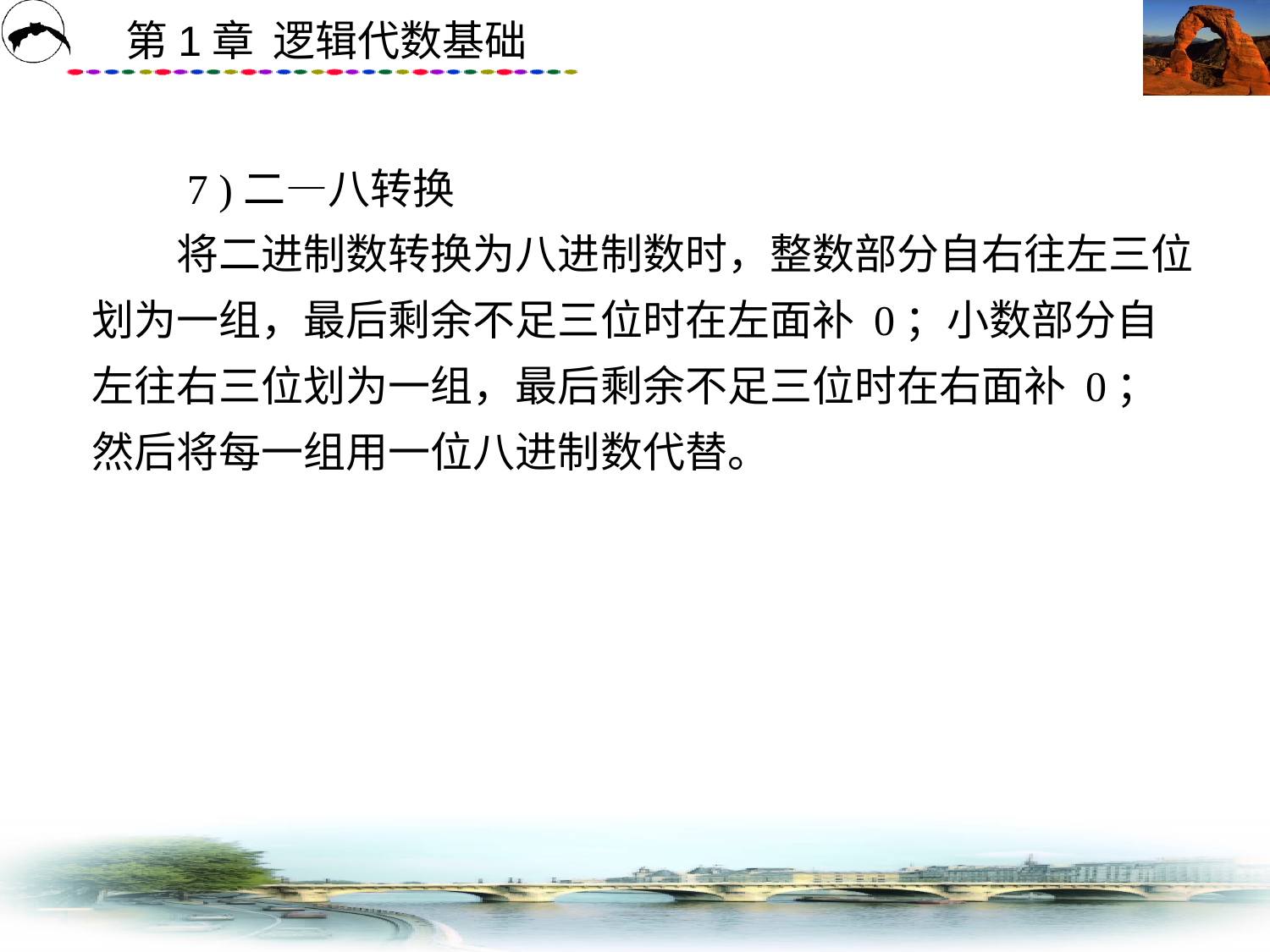

# 7 )二—八转换 　　将二进制数转换为八进制数时，整数部分自右往左三位划为一组，最后剩余不足三位时在左面补 0；小数部分自左往右三位划为一组，最后剩余不足三位时在右面补 0；然后将每一组用一位八进制数代替。